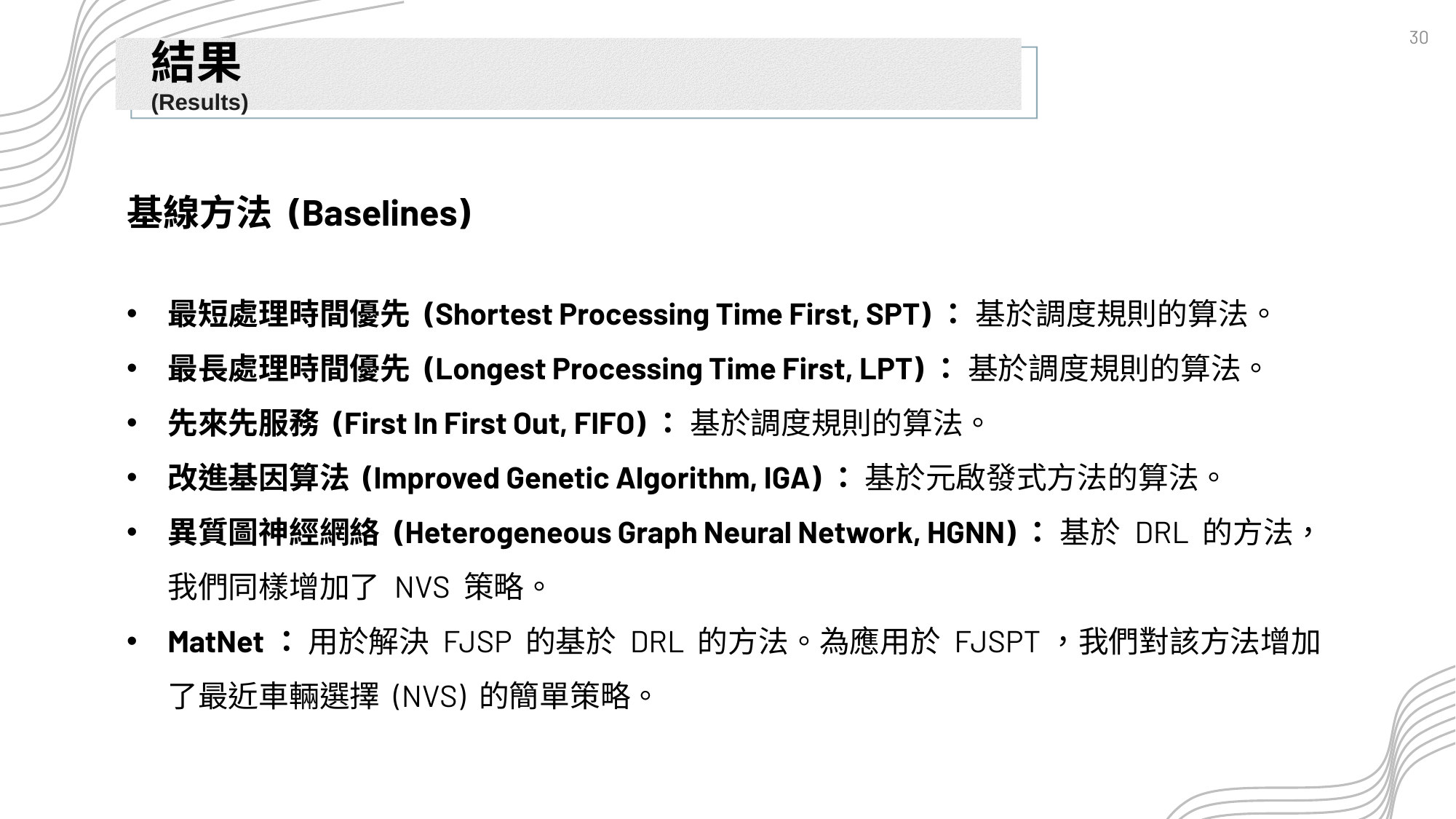

30
結果
(Results)

基線方法 (Baselines)
最短處理時間優先 (Shortest Processing Time First, SPT)： 基於調度規則的算法。
最長處理時間優先 (Longest Processing Time First, LPT)： 基於調度規則的算法。
先來先服務 (First In First Out, FIFO)： 基於調度規則的算法。
改進基因算法 (Improved Genetic Algorithm, IGA)： 基於元啟發式方法的算法。
異質圖神經網絡 (Heterogeneous Graph Neural Network, HGNN)： 基於 DRL 的方法，我們同樣增加了 NVS 策略。
MatNet： 用於解決 FJSP 的基於 DRL 的方法。為應用於 FJSPT，我們對該方法增加了最近車輛選擇 (NVS) 的簡單策略。